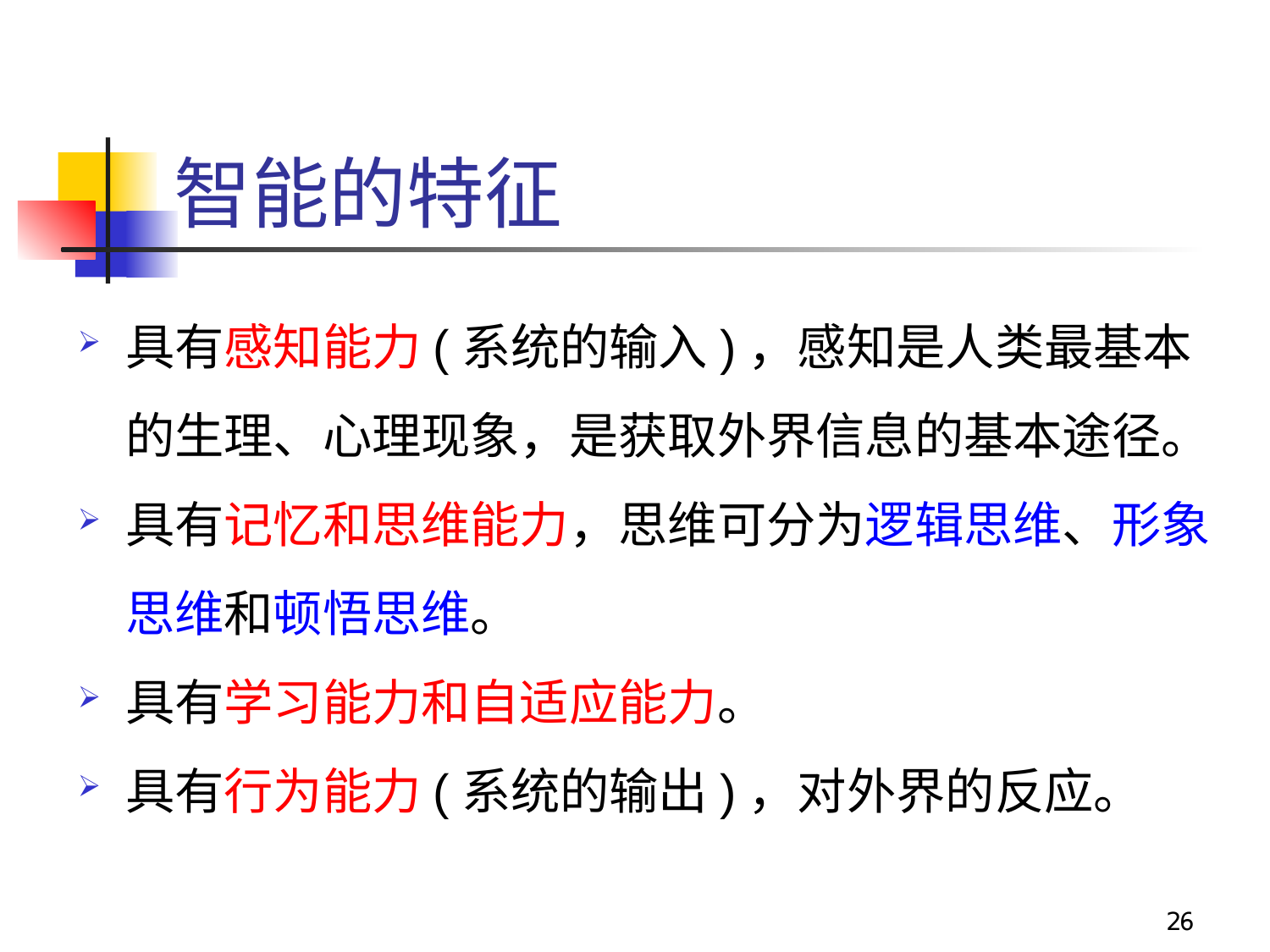

# 智能的特征
具有感知能力(系统的输入)，感知是人类最基本的生理、心理现象，是获取外界信息的基本途径。
具有记忆和思维能力，思维可分为逻辑思维、形象思维和顿悟思维。
具有学习能力和自适应能力。
具有行为能力(系统的输出)，对外界的反应。

26